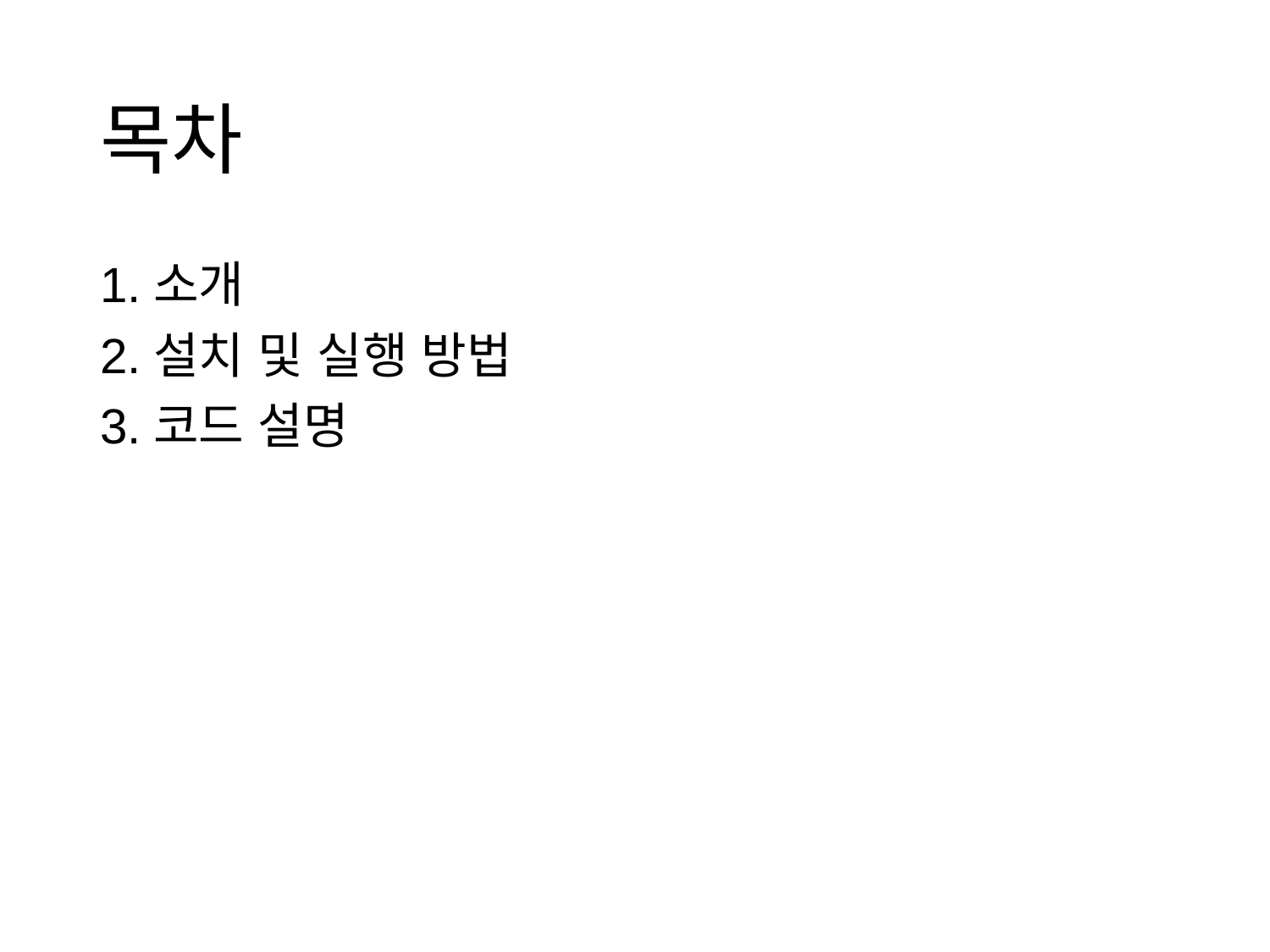

# 목차
소개
설치 및 실행 방법
코드 설명